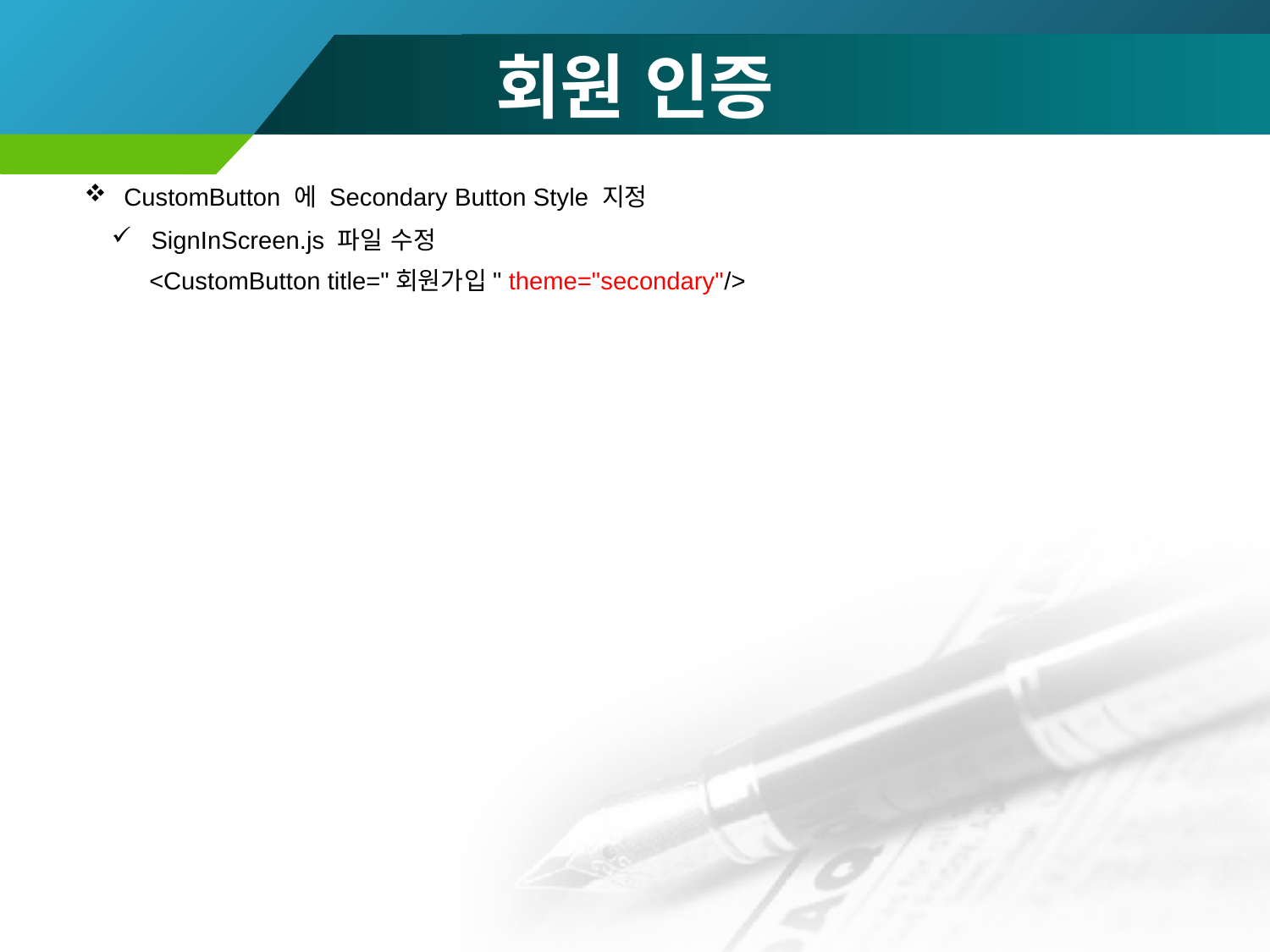

# 회원 인증
CustomButton 에 Secondary Button Style 지정
SignInScreen.js 파일 수정
<CustomButton title="회원가입" theme="secondary"/>